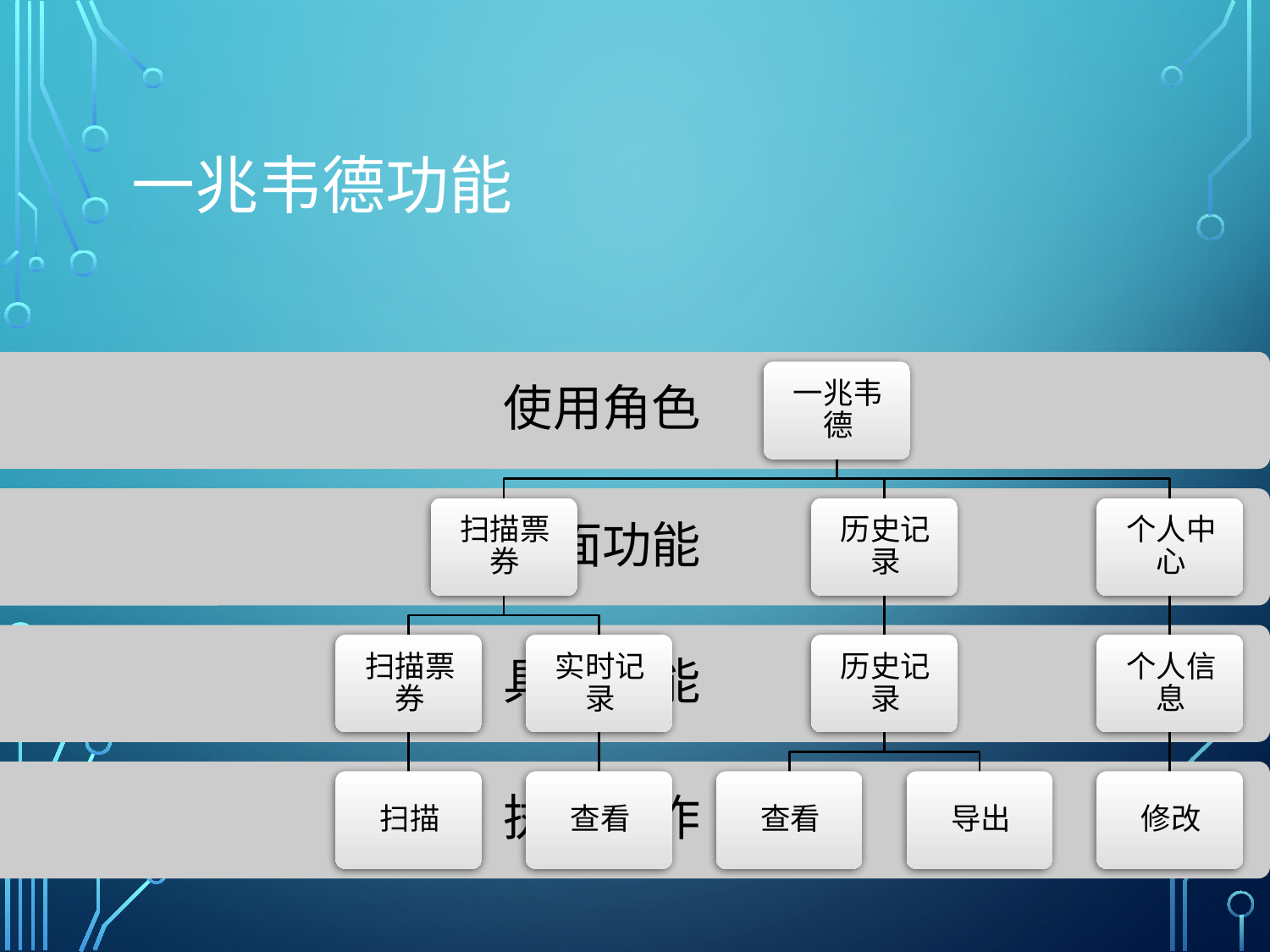

# 一兆韦德功能
执行操作
具体功能
页面功能
使用角色
一兆韦德
扫描票券
扫描票券
扫描
实时记录
查看
历史记录
历史记录
查看
导出
个人中心
个人信息
修改